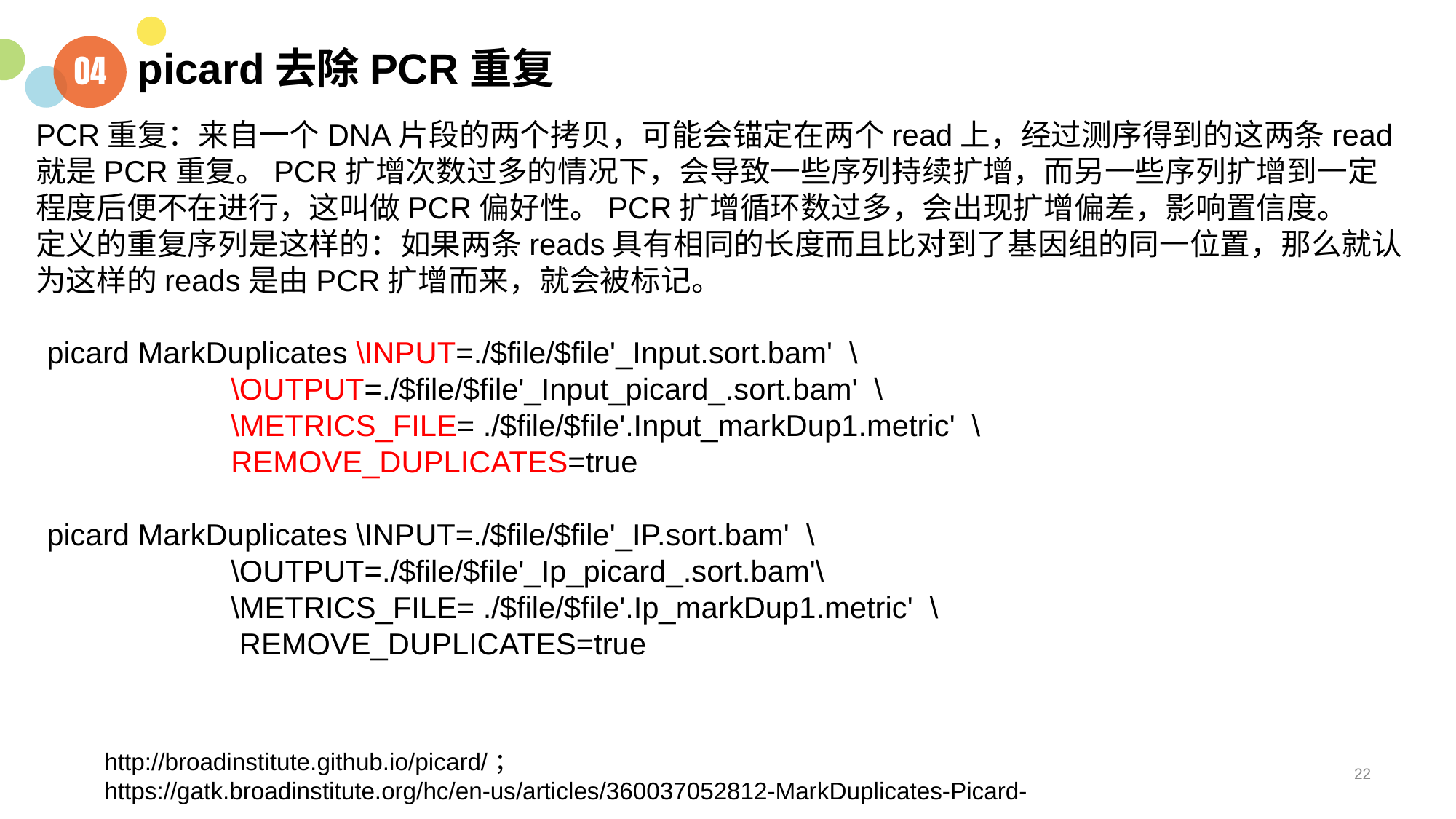

picard去除PCR重复

04

PCR重复：来自一个DNA片段的两个拷贝，可能会锚定在两个read上，经过测序得到的这两条read就是PCR重复。PCR扩增次数过多的情况下，会导致一些序列持续扩增，而另一些序列扩增到一定程度后便不在进行，这叫做PCR偏好性。PCR扩增循环数过多，会出现扩增偏差，影响置信度。
定义的重复序列是这样的：如果两条reads具有相同的长度而且比对到了基因组的同一位置，那么就认为这样的reads是由PCR扩增而来，就会被标记。
picard MarkDuplicates \INPUT=./$file/$file'_Input.sort.bam'  \
                      \OUTPUT=./$file/$file'_Input_picard_.sort.bam'  \
                      \METRICS_FILE= ./$file/$file'.Input_markDup1.metric'  \
                      REMOVE_DUPLICATES=true

picard MarkDuplicates \INPUT=./$file/$file'_IP.sort.bam'  \
                      \OUTPUT=./$file/$file'_Ip_picard_.sort.bam'\
                      \METRICS_FILE= ./$file/$file'.Ip_markDup1.metric'  \
                       REMOVE_DUPLICATES=true
http://broadinstitute.github.io/picard/；
https://gatk.broadinstitute.org/hc/en-us/articles/360037052812-MarkDuplicates-Picard-
22